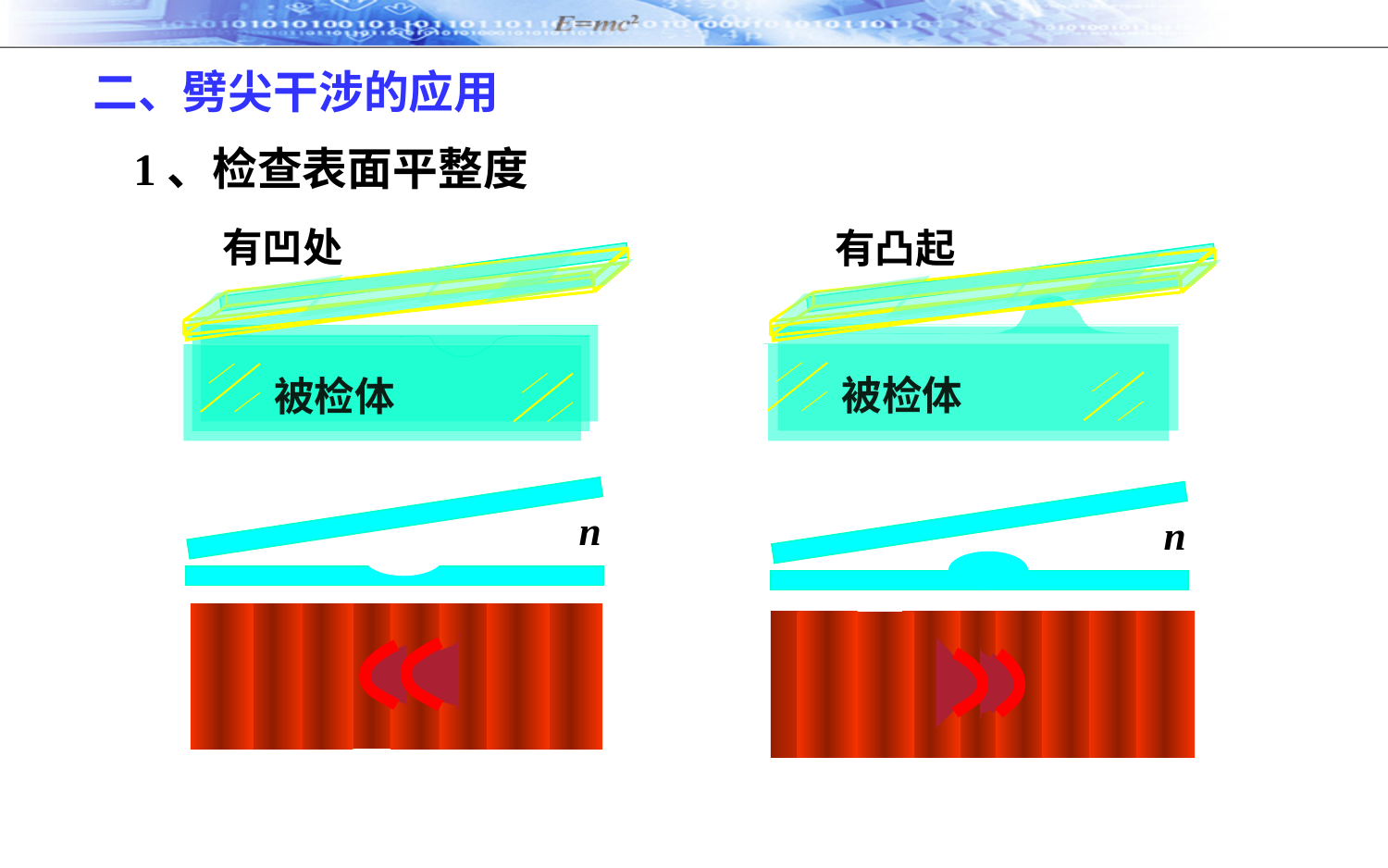

二、劈尖干涉的应用
  1、检查表面平整度
有凹处

被检体

有凸起

被检体

n

n